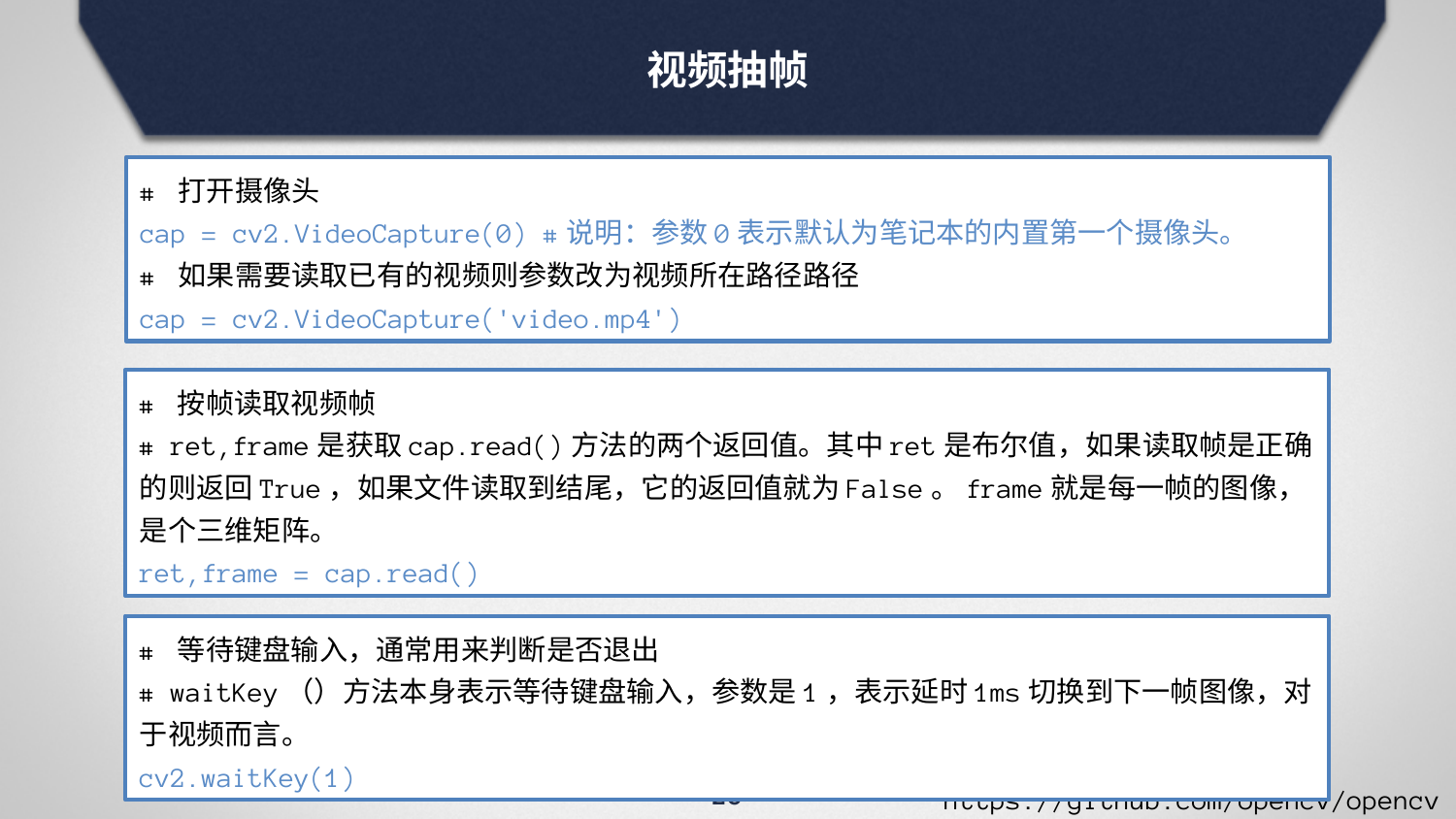

视频抽帧
# 打开摄像头
cap = cv2.VideoCapture(0) #说明：参数0表示默认为笔记本的内置第一个摄像头。
# 如果需要读取已有的视频则参数改为视频所在路径路径
cap = cv2.VideoCapture('video.mp4')
# 按帧读取视频帧
# ret,frame是获取cap.read()方法的两个返回值。其中ret是布尔值，如果读取帧是正确的则返回True，如果文件读取到结尾，它的返回值就为False。frame就是每一帧的图像，是个三维矩阵。
ret,frame = cap.read()
# 等待键盘输入，通常用来判断是否退出
# waitKey（）方法本身表示等待键盘输入，参数是1，表示延时1ms切换到下一帧图像，对于视频而言。
cv2.waitKey(1)
23
https://github.com/opencv/opencv